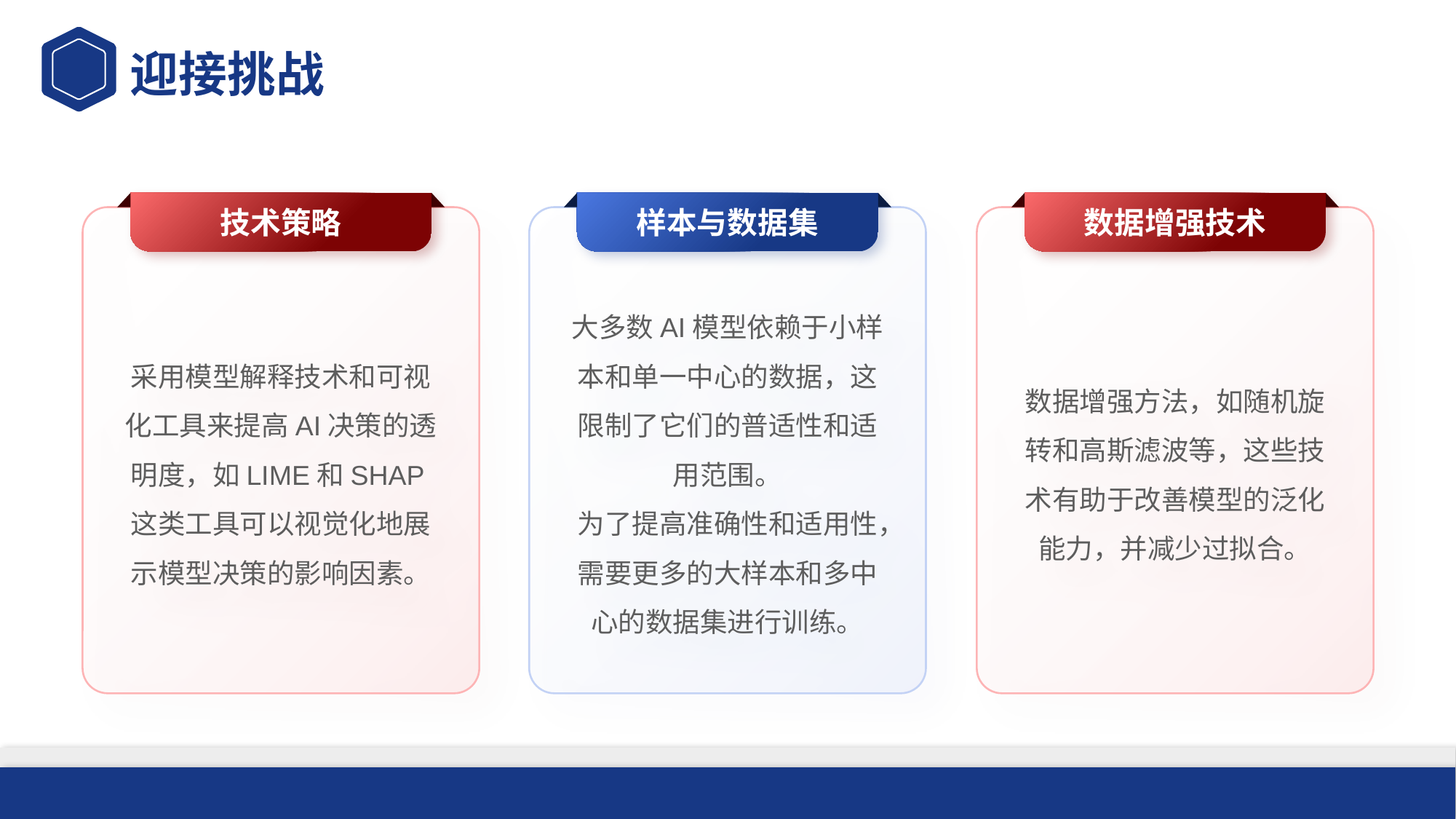

迎接挑战

技术策略

样本与数据集

数据增强技术

采用模型解释技术和可视化工具来提高AI决策的透明度，如LIME和SHAP这类工具可以视觉化地展示模型决策的影响因素。
大多数AI模型依赖于小样本和单一中心的数据，这限制了它们的普适性和适用范围。
为了提高准确性和适用性，需要更多的大样本和多中心的数据集进行训练。
数据增强方法，如随机旋转和高斯滤波等，这些技术有助于改善模型的泛化能力，并减少过拟合。